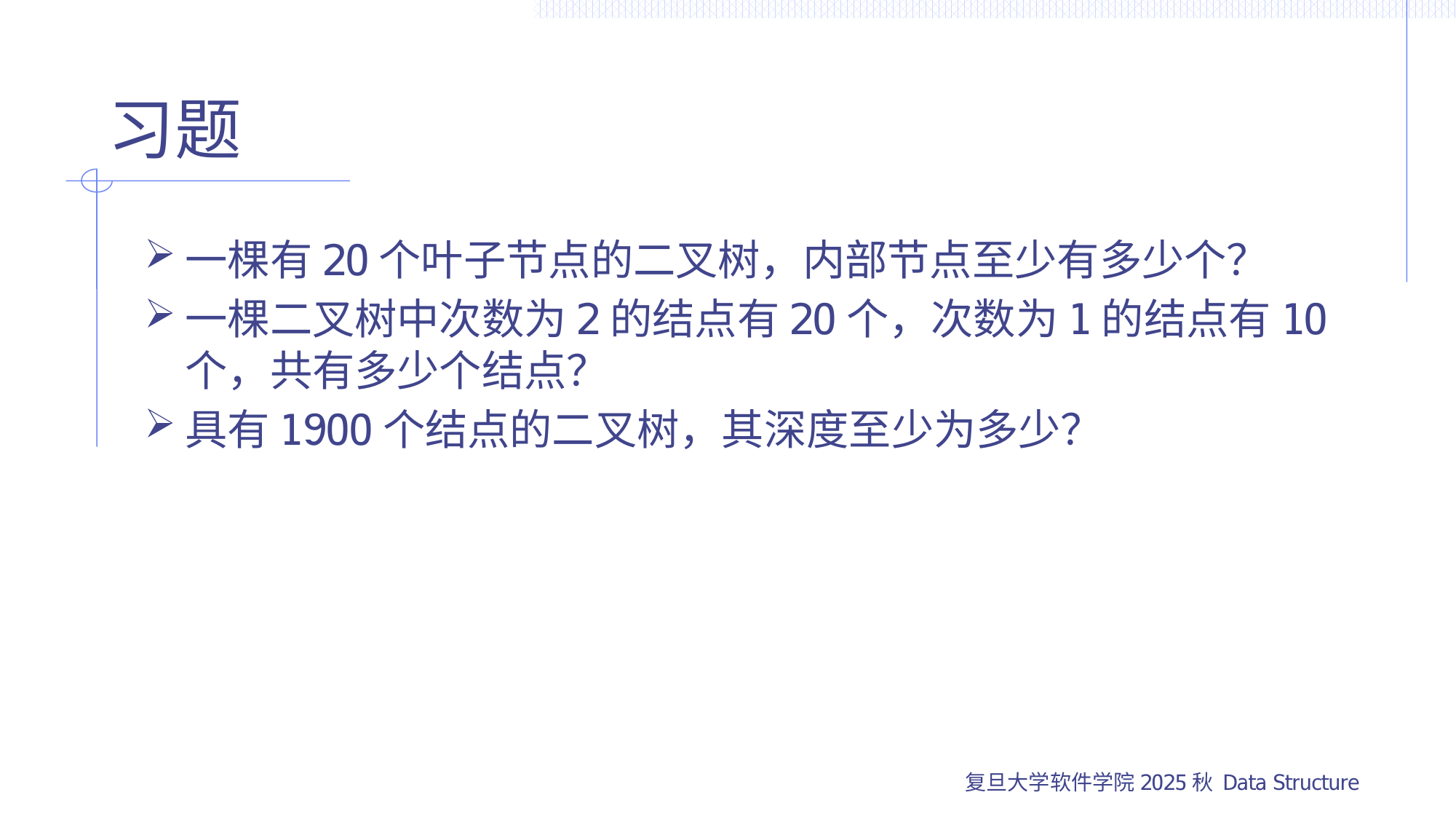

# 习题
一棵有20个叶子节点的二叉树，内部节点至少有多少个？
一棵二叉树中次数为2的结点有20个，次数为1的结点有10个，共有多少个结点？
具有1900个结点的二叉树，其深度至少为多少？